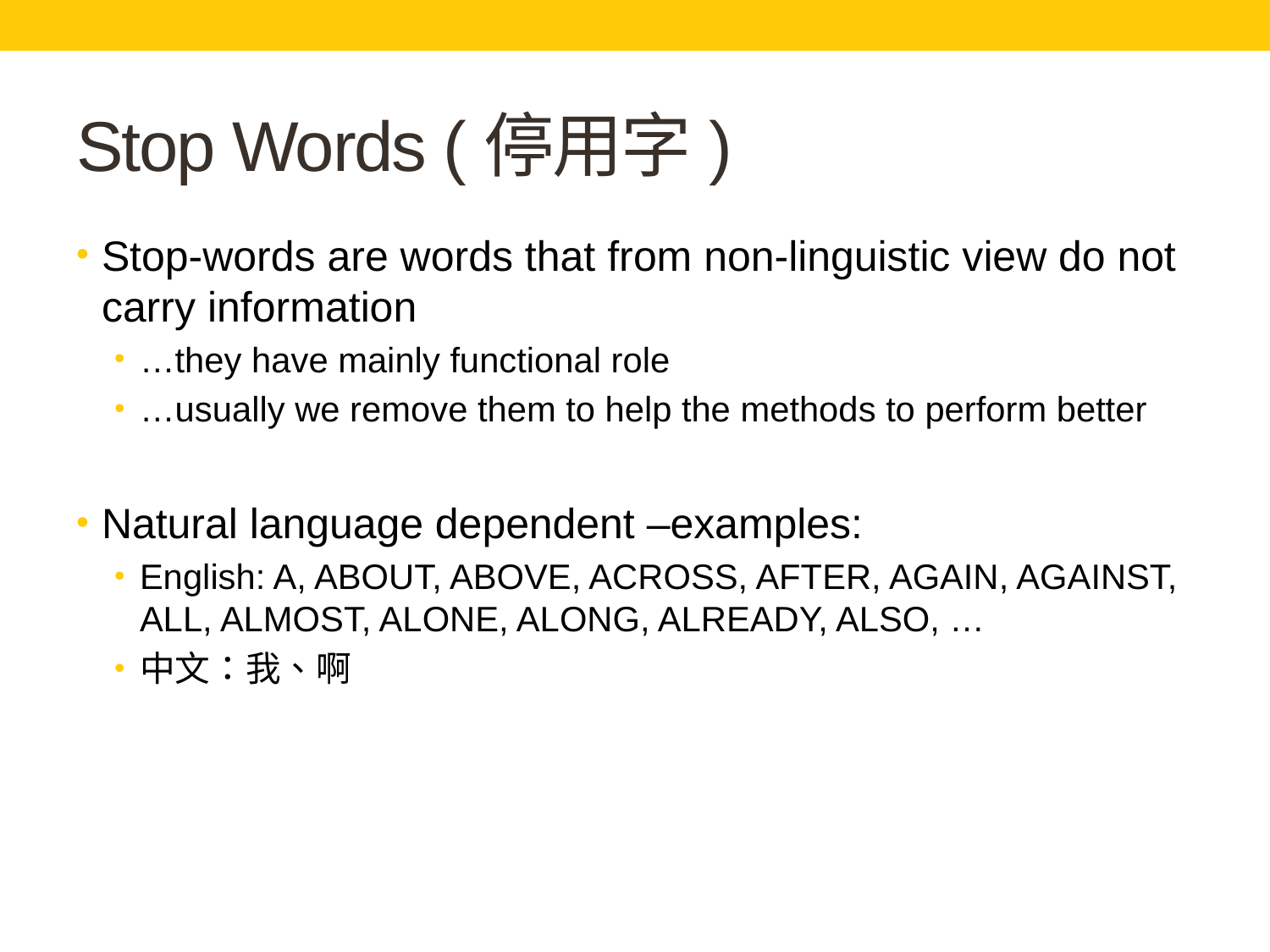

# Stop Words (停用字)
Stop-words are words that from non-linguistic view do not carry information
…they have mainly functional role
…usually we remove them to help the methods to perform better

Natural language dependent –examples:
English: A, ABOUT, ABOVE, ACROSS, AFTER, AGAIN, AGAINST, ALL, ALMOST, ALONE, ALONG, ALREADY, ALSO, …
中文：我、啊